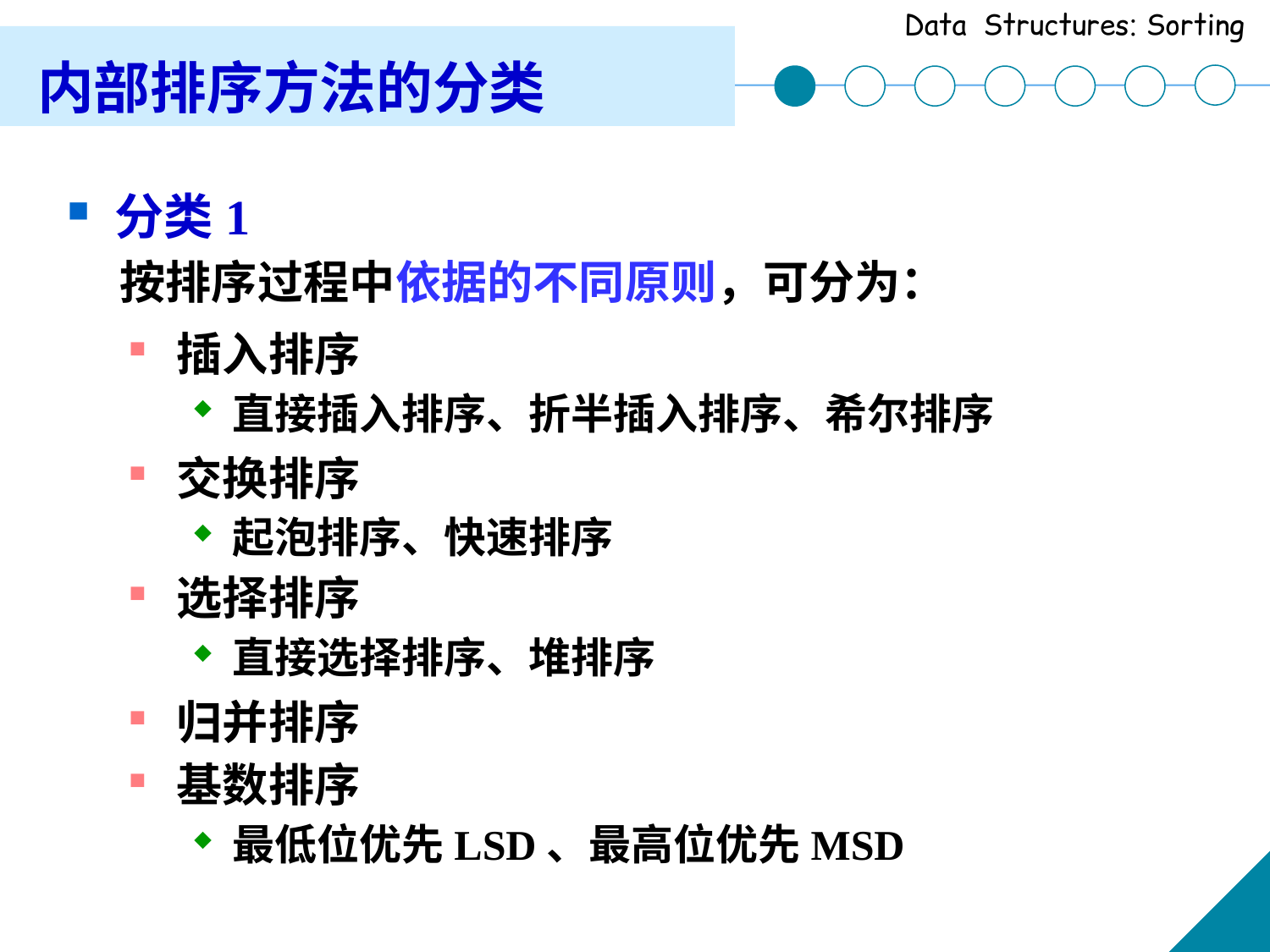

内部排序方法的分类

分类1
    按排序过程中依据的不同原则，可分为：
插入排序
直接插入排序、折半插入排序、希尔排序
交换排序
起泡排序、快速排序
选择排序
直接选择排序、堆排序
归并排序
基数排序
最低位优先LSD、最高位优先MSD